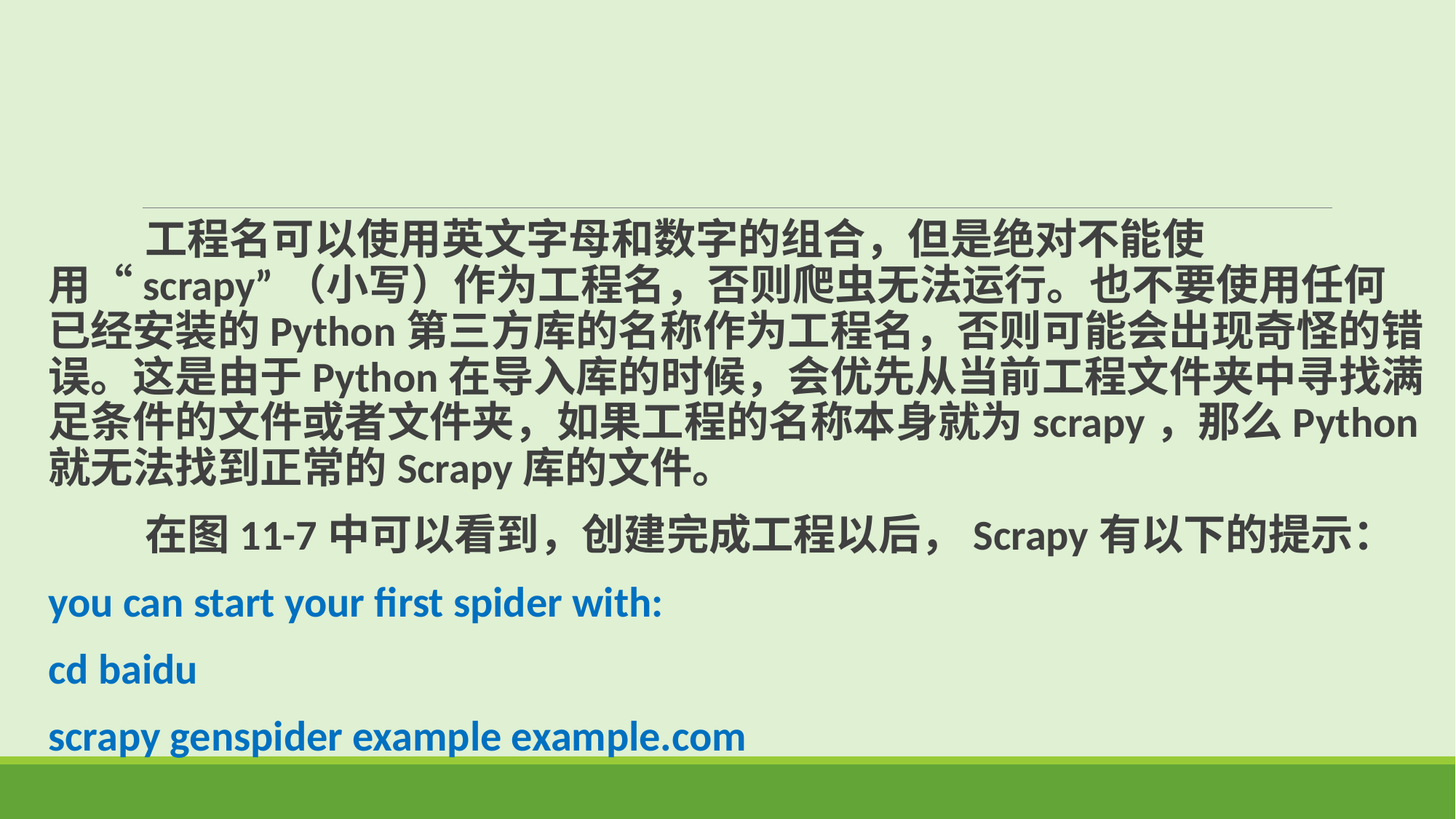

工程名可以使用英文字母和数字的组合，但是绝对不能使用“scrapy”（小写）作为工程名，否则爬虫无法运行。也不要使用任何已经安装的Python第三方库的名称作为工程名，否则可能会出现奇怪的错误。这是由于Python在导入库的时候，会优先从当前工程文件夹中寻找满足条件的文件或者文件夹，如果工程的名称本身就为scrapy，那么Python就无法找到正常的Scrapy库的文件。
         在图11-7中可以看到，创建完成工程以后，Scrapy有以下的提示：
you can start your first spider with:
cd baidu
scrapy genspider example example.com